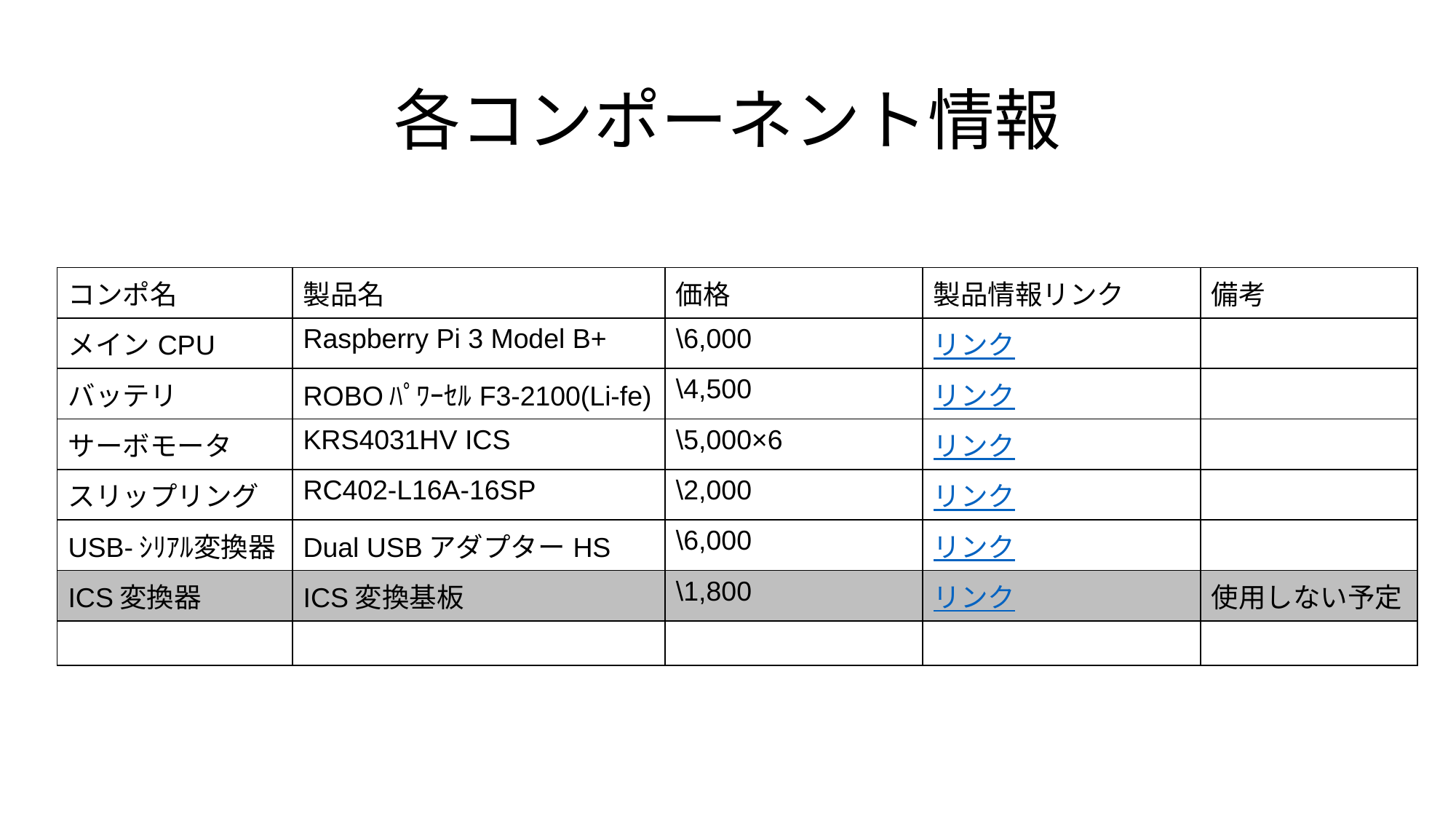

# 各コンポーネント情報
| コンポ名 | 製品名 | 価格 | 製品情報リンク | 備考 |
| --- | --- | --- | --- | --- |
| メインCPU | Raspberry Pi 3 Model B+ | \6,000 | リンク |  |
| バッテリ | ROBOﾊﾟﾜｰｾﾙF3-2100(Li-fe) | \4,500 | リンク |  |
| サーボモータ | KRS4031HV ICS | \5,000×6 | リンク |  |
| スリップリング | RC402-L16A-16SP | \2,000 | リンク |  |
| USB-ｼﾘｱﾙ変換器 | Dual USBアダプターHS | \6,000 | リンク |  |
| ICS変換器 | ICS変換基板 | \1,800 | リンク | 使用しない予定 |
|  |  |  |  |  |